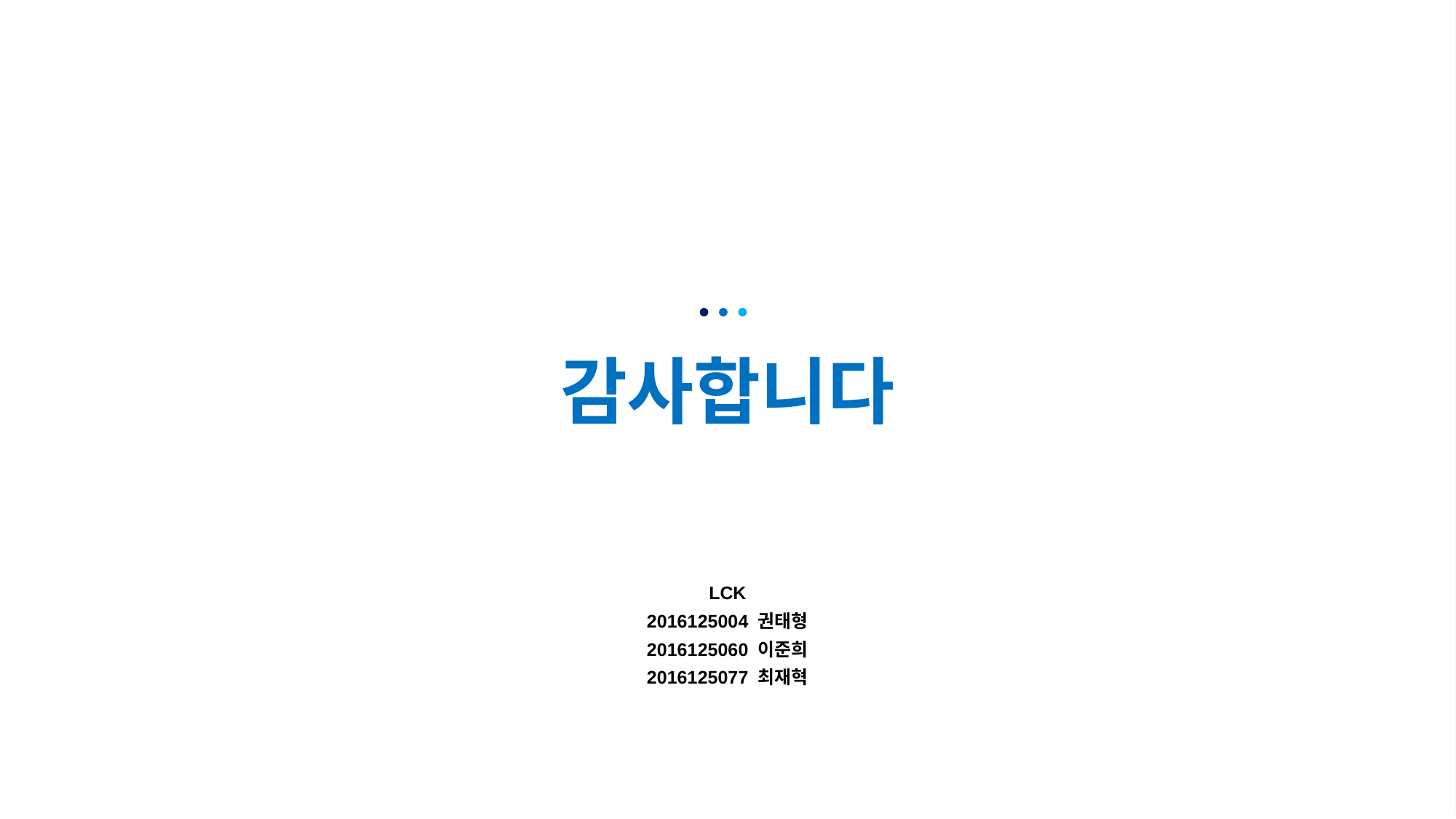

감사합니다
LCK
2016125004 권태형
2016125060 이준희
2016125077 최재혁